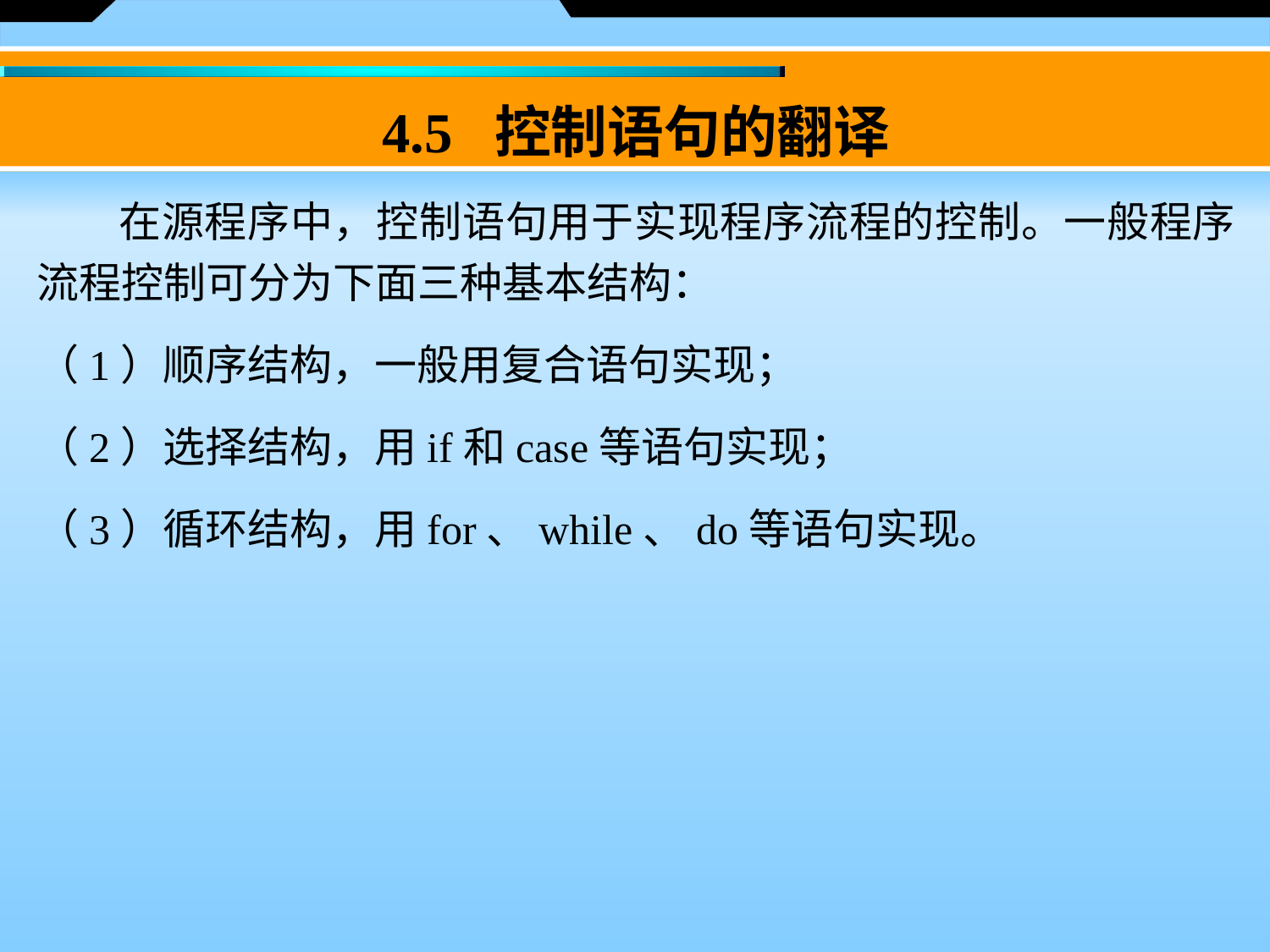

4.5  控制语句的翻译
       在源程序中，控制语句用于实现程序流程的控制。一般程序流程控制可分为下面三种基本结构：
（1）顺序结构，一般用复合语句实现；
（2）选择结构，用if和case等语句实现；
（3）循环结构，用for、while、do等语句实现。